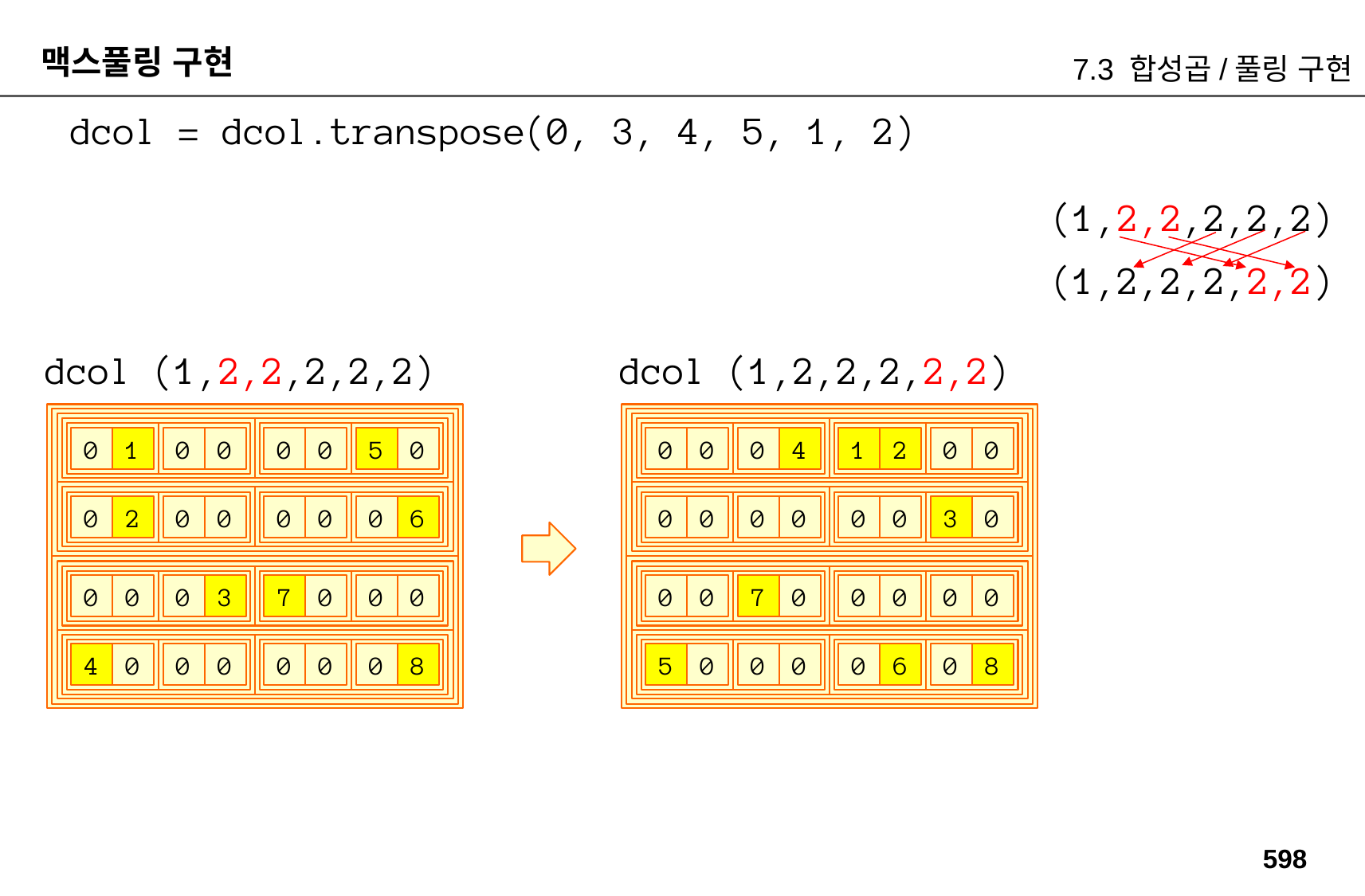

맥스풀링 구현
7.3 합성곱/풀링 구현
dcol = dcol.transpose(0, 3, 4, 5, 1, 2)
(1,2,2,2,2,2)
(1,2,2,2,2,2)
dcol (1,2,2,2,2,2)
dcol (1,2,2,2,2,2)

0
0
4
0
1
0
0
5
0
0
2
0
0
0
0
1

0
6
0
0
2
0
0
0
0
0
0
3
0
0
0
0

3
0
0
0
0
0
0
0
0
7
0
0
0
7
0
0

0
8
0
8
0
0
0
0
0
0
6
0
4
0
5
0